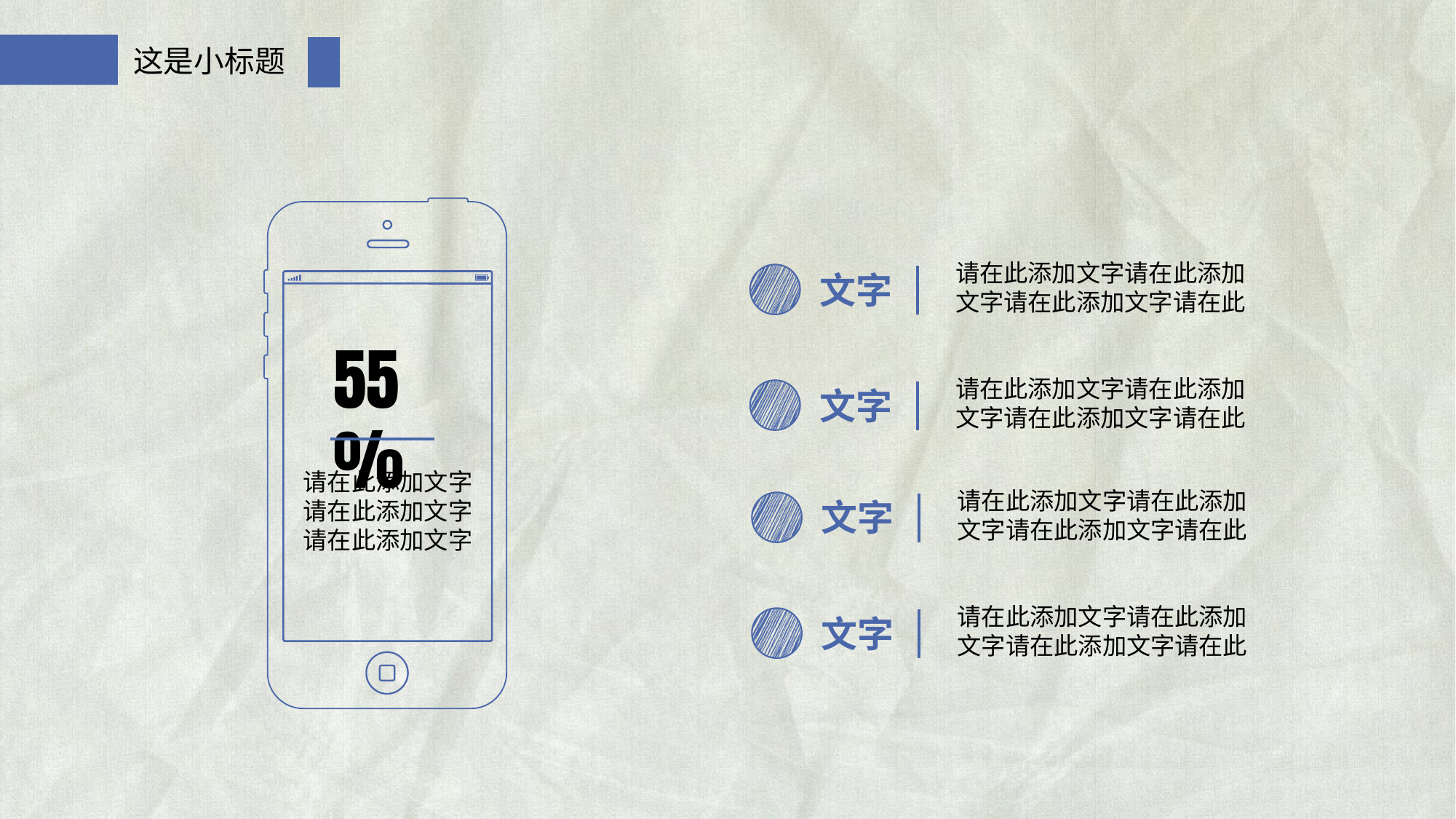

这是小标题

请在此添加文字请在此添加文字请在此添加文字请在此
文字

55%
请在此添加文字请在此添加文字请在此添加文字请在此
文字

请在此添加文字请在此添加文字请在此添加文字
请在此添加文字请在此添加文字请在此添加文字请在此
文字

请在此添加文字请在此添加文字请在此添加文字请在此
文字